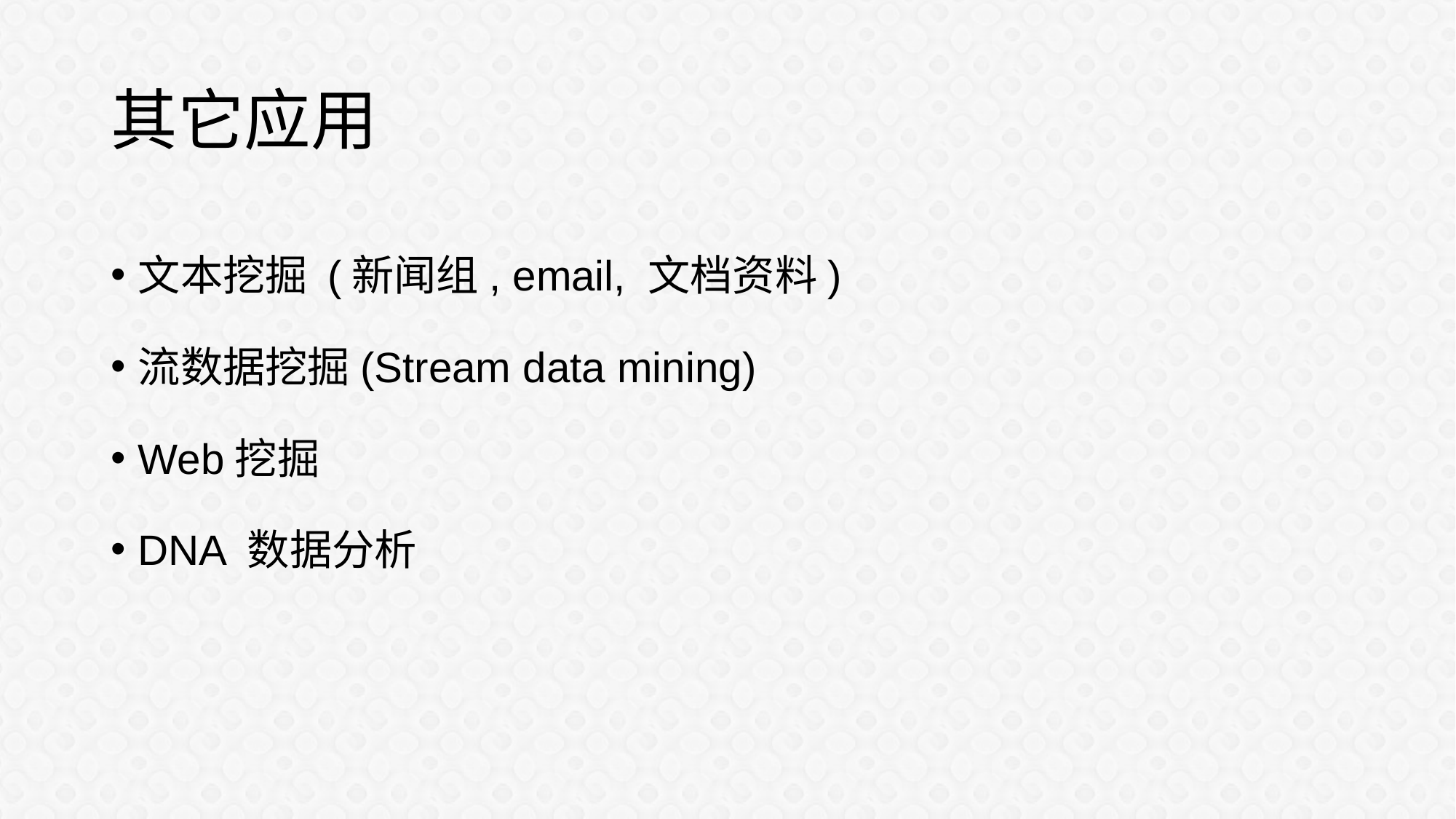

# 其它应用
文本挖掘 (新闻组, email, 文档资料)
流数据挖掘(Stream data mining)
Web挖掘
DNA 数据分析
70